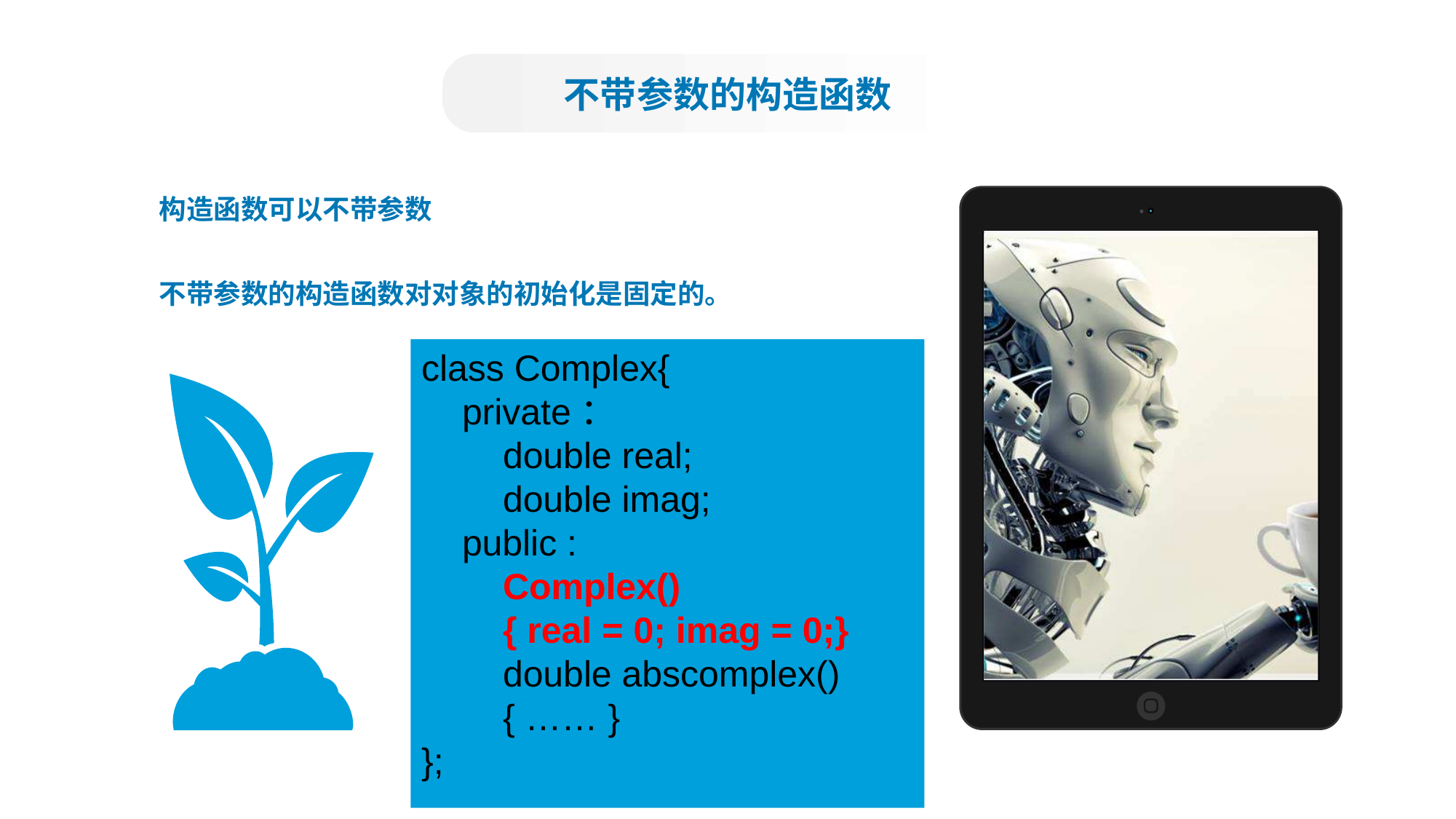

不带参数的构造函数

构造函数可以不带参数

不带参数的构造函数对对象的初始化是固定的。
class Complex{
    private：
        double real;
        double imag;
    public :
        Complex()
        { real = 0; imag = 0;}
        double abscomplex()
        { …… }
};